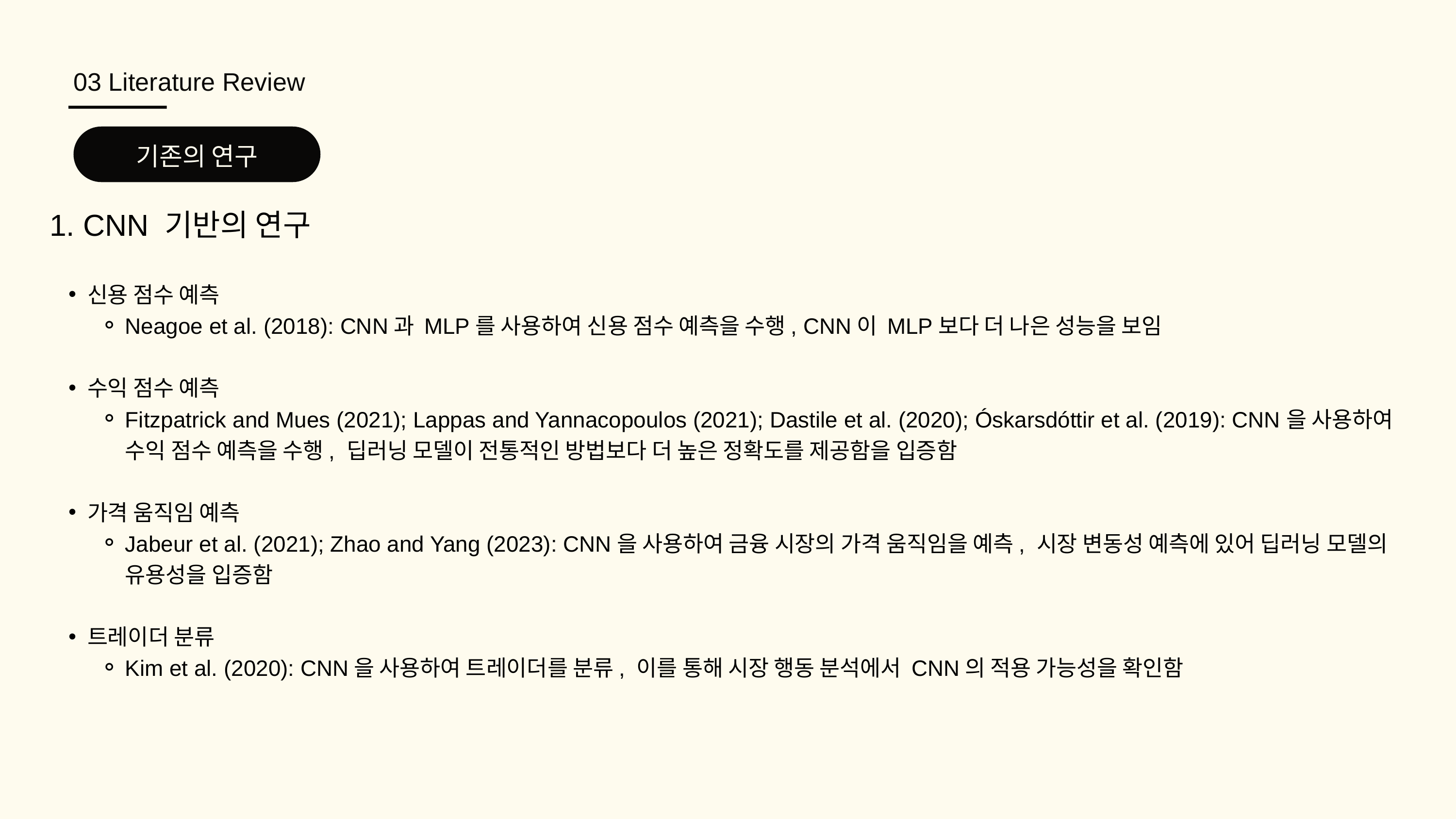

03 Literature Review

기존의 연구
1. CNN 기반의 연구
신용 점수 예측
Neagoe et al. (2018): CNN과 MLP를 사용하여 신용 점수 예측을 수행, CNN이 MLP보다 더 나은 성능을 보임

수익 점수 예측
Fitzpatrick and Mues (2021); Lappas and Yannacopoulos (2021); Dastile et al. (2020); Óskarsdóttir et al. (2019): CNN을 사용하여 수익 점수 예측을 수행, 딥러닝 모델이 전통적인 방법보다 더 높은 정확도를 제공함을 입증함

가격 움직임 예측
Jabeur et al. (2021); Zhao and Yang (2023): CNN을 사용하여 금융 시장의 가격 움직임을 예측, 시장 변동성 예측에 있어 딥러닝 모델의 유용성을 입증함

트레이더 분류
Kim et al. (2020): CNN을 사용하여 트레이더를 분류, 이를 통해 시장 행동 분석에서 CNN의 적용 가능성을 확인함